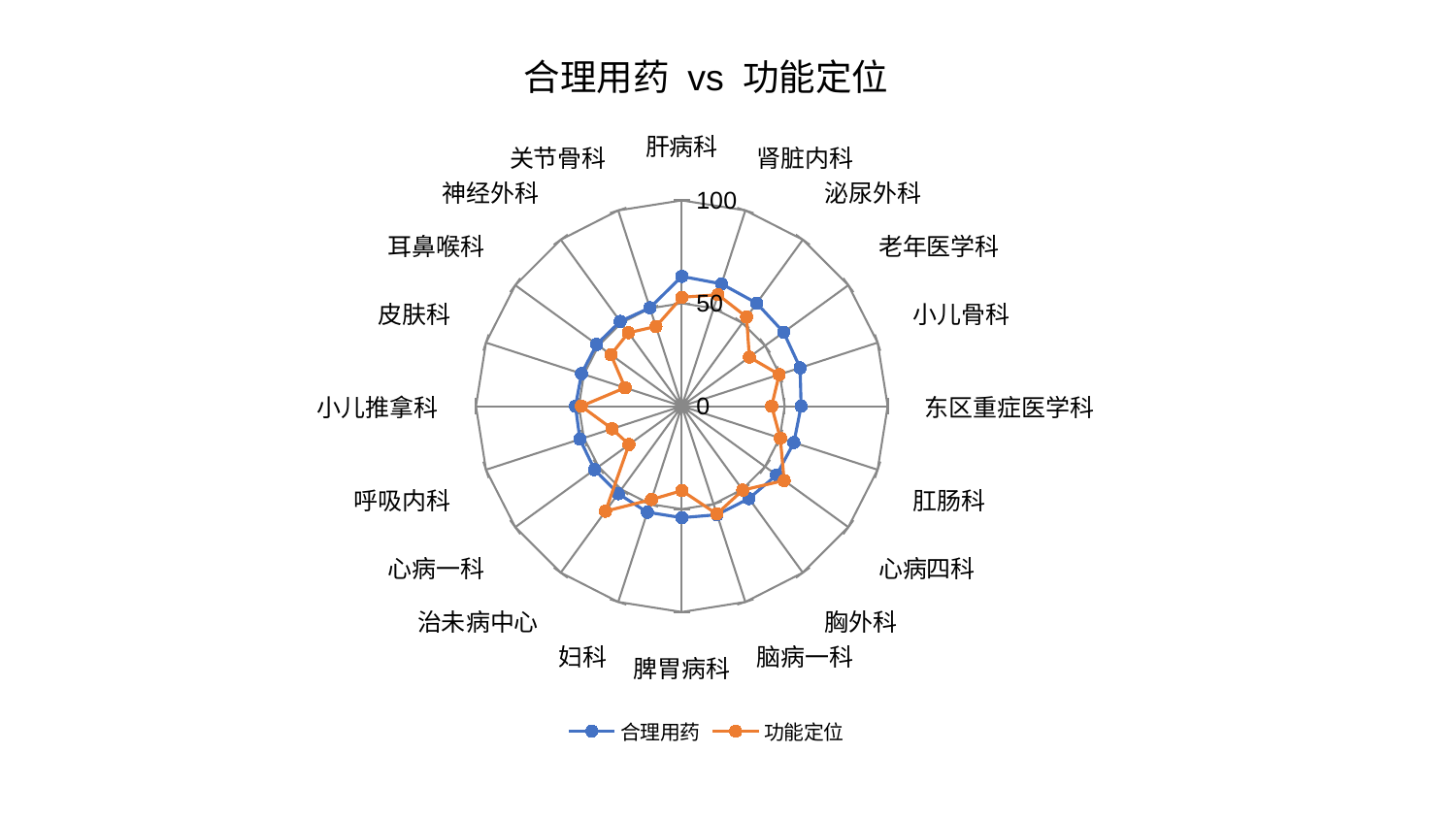

### Chart: 合理用药 vs 功能定位

| Category | 合理用药 | 功能定位 |
|---|---|---|
| 肝病科 | 63.063083350763726 | 52.93824771853858 |
| 肾脏内科 | 62.48945069631917 | 56.937894251305465 |
| 泌尿外科 | 61.9037939639763 | 53.567727334879336 |
| 老年医学科 | 61.13024265638161 | 40.577178141486236 |
| 小儿骨科 | 60.42093354520331 | 49.757076118720036 |
| 东区重症医学科 | 57.93448312068135 | 43.64902771048598 |
| 肛肠科 | 57.26209932739439 | 50.34689382795829 |
| 心病四科 | 56.885081697133444 | 61.4562444520834 |
| 胸外科 | 55.5029502227294 | 50.4035771477248 |
| 脑病一科 | 55.47060019385536 | 55.06845561997234 |
| 脾胃病科 | 54.190365686573855 | 41.05987016040862 |
| 妇科 | 54.17858136586197 | 47.685627962865055 |
| 治未病中心 | 52.57042948058992 | 63.0777966623633 |
| 心病一科 | 52.43030791925289 | 31.727156106598184 |
| 呼吸内科 | 52.034967132166926 | 35.595659542176044 |
| 小儿推拿科 | 51.64325804836487 | 48.844093289549456 |
| 皮肤科 | 51.21602502031901 | 28.978714744066885 |
| 耳鼻喉科 | 51.12024408396477 | 42.56796671111704 |
| 神经外科 | 50.94964869969928 | 44.14548955445657 |
| 关节骨科 | 50.25735029138556 | 40.700542785647336 |
52